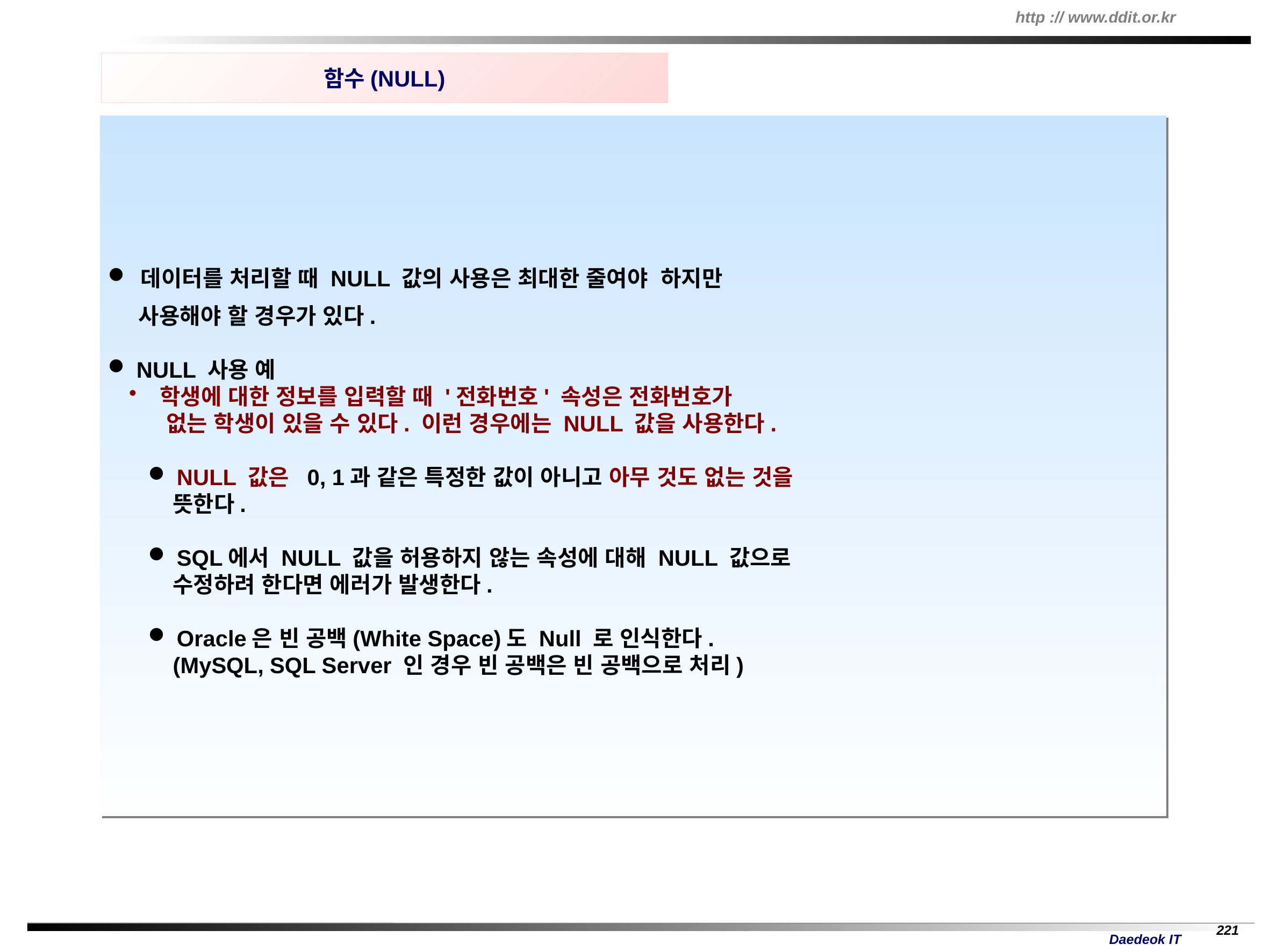

함수(NULL)
 데이터를 처리할 때 NULL 값의 사용은 최대한 줄여야  하지만
    사용해야 할 경우가 있다.

 NULL 사용 예
 학생에 대한 정보를 입력할 때 '전화번호' 속성은 전화번호가
  없는 학생이 있을 수 있다. 이런 경우에는 NULL 값을 사용한다.

 NULL 값은  0, 1과 같은 특정한 값이 아니고 아무 것도 없는 것을
   뜻한다.

 SQL에서 NULL 값을 허용하지 않는 속성에 대해 NULL 값으로
   수정하려 한다면 에러가 발생한다.

 Oracle은 빈 공백(White Space)도 Null 로 인식한다.
    (MySQL, SQL Server 인 경우 빈 공백은 빈 공백으로 처리)